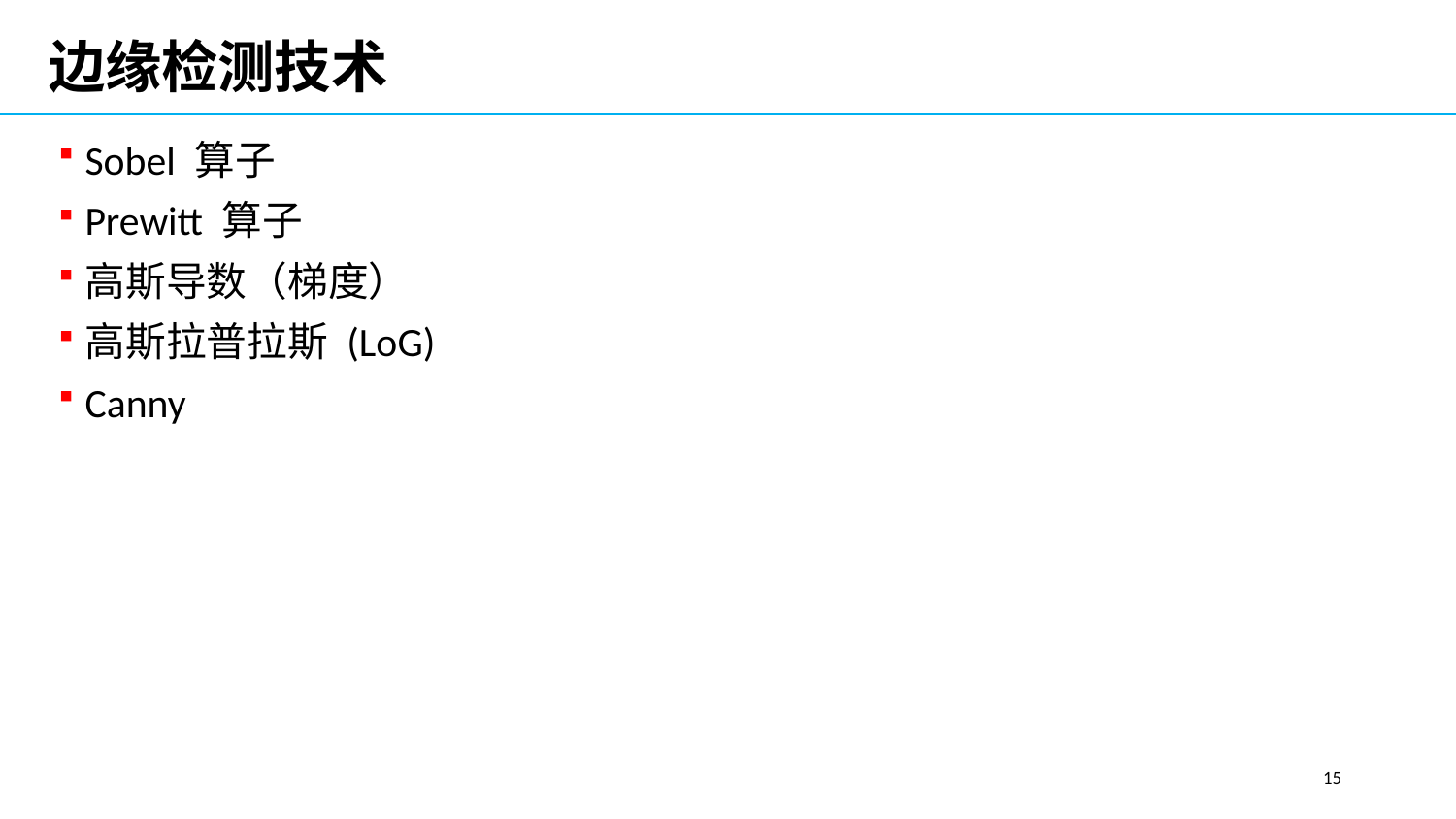

# 边缘检测技术
Sobel 算子
Prewitt 算子
高斯导数（梯度）
高斯拉普拉斯 (LoG)
Canny
15